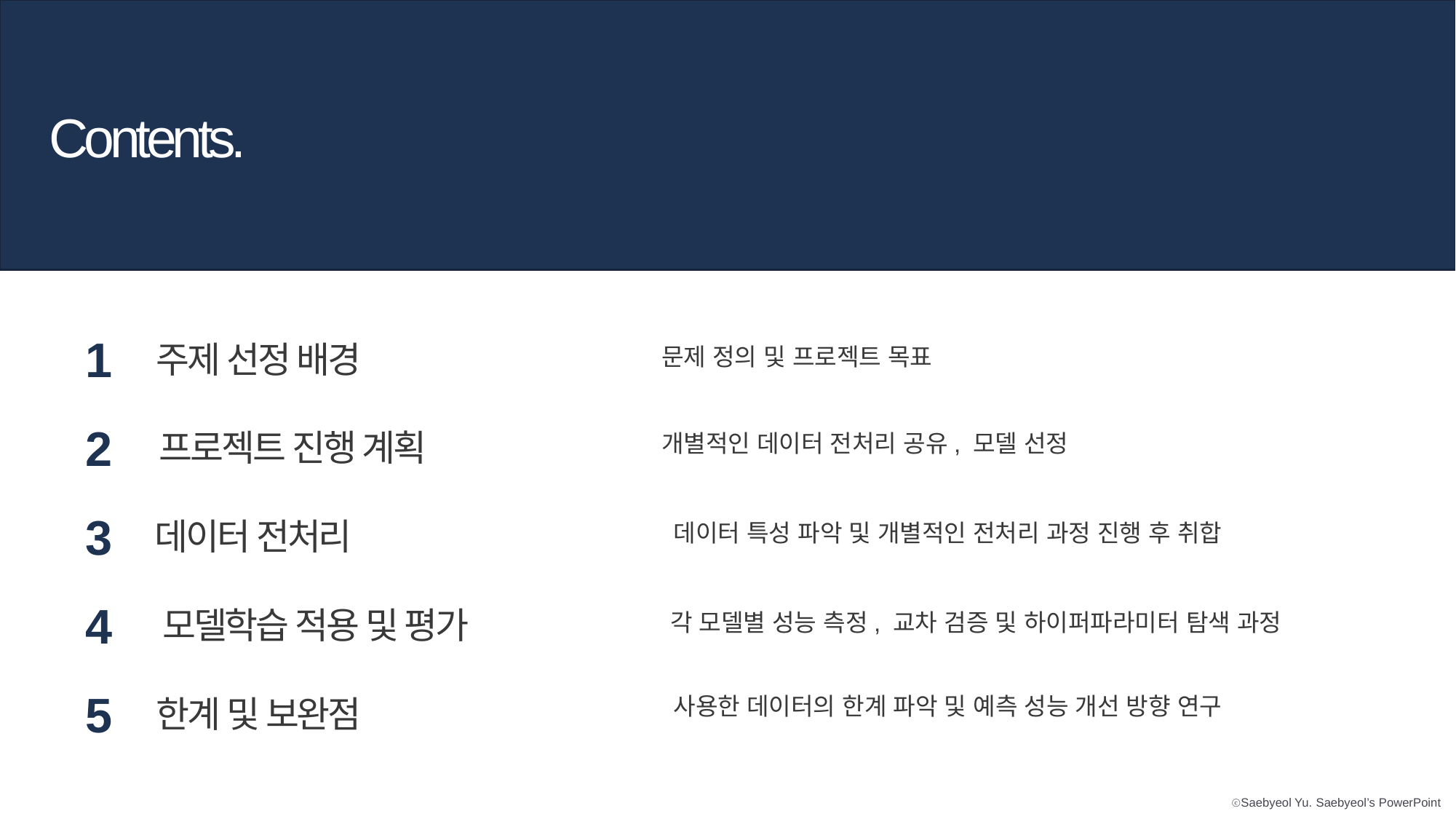

Contents.
1
주제 선정 배경
문제 정의 및 프로젝트 목표
2
프로젝트 진행 계획
개별적인 데이터 전처리 공유, 모델 선정
3
데이터 전처리
데이터 특성 파악 및 개별적인 전처리 과정 진행 후 취합
4
모델학습 적용 및 평가
각 모델별 성능 측정, 교차 검증 및 하이퍼파라미터 탐색 과정
5
한계 및 보완점
사용한 데이터의 한계 파악 및 예측 성능 개선 방향 연구